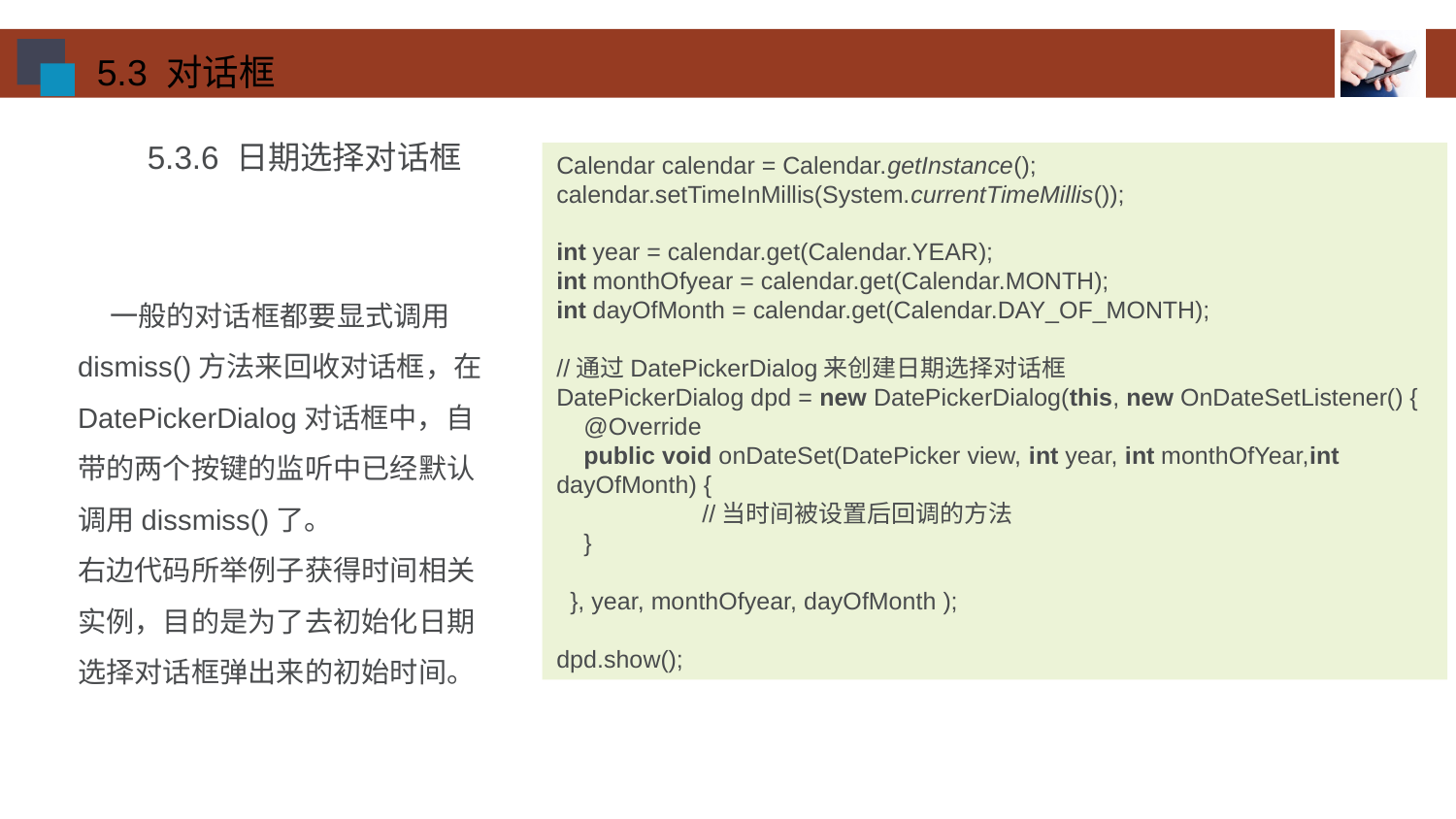

5.3 对话框

5.3.6 日期选择对话框

Calendar calendar = Calendar.getInstance();
calendar.setTimeInMillis(System.currentTimeMillis());

int year = calendar.get(Calendar.YEAR);
int monthOfyear = calendar.get(Calendar.MONTH);
int dayOfMonth = calendar.get(Calendar.DAY_OF_MONTH);

//通过DatePickerDialog来创建日期选择对话框
DatePickerDialog dpd = new DatePickerDialog(this, new OnDateSetListener() {
    @Override
    public void onDateSet(DatePicker view, int year, int monthOfYear,int dayOfMonth) {
	//当时间被设置后回调的方法
    }

  }, year, monthOfyear, dayOfMonth );

dpd.show();
    一般的对话框都要显式调用dismiss()方法来回收对话框，在DatePickerDialog对话框中，自带的两个按键的监听中已经默认调用dissmiss()了。
右边代码所举例子获得时间相关实例，目的是为了去初始化日期选择对话框弹出来的初始时间。